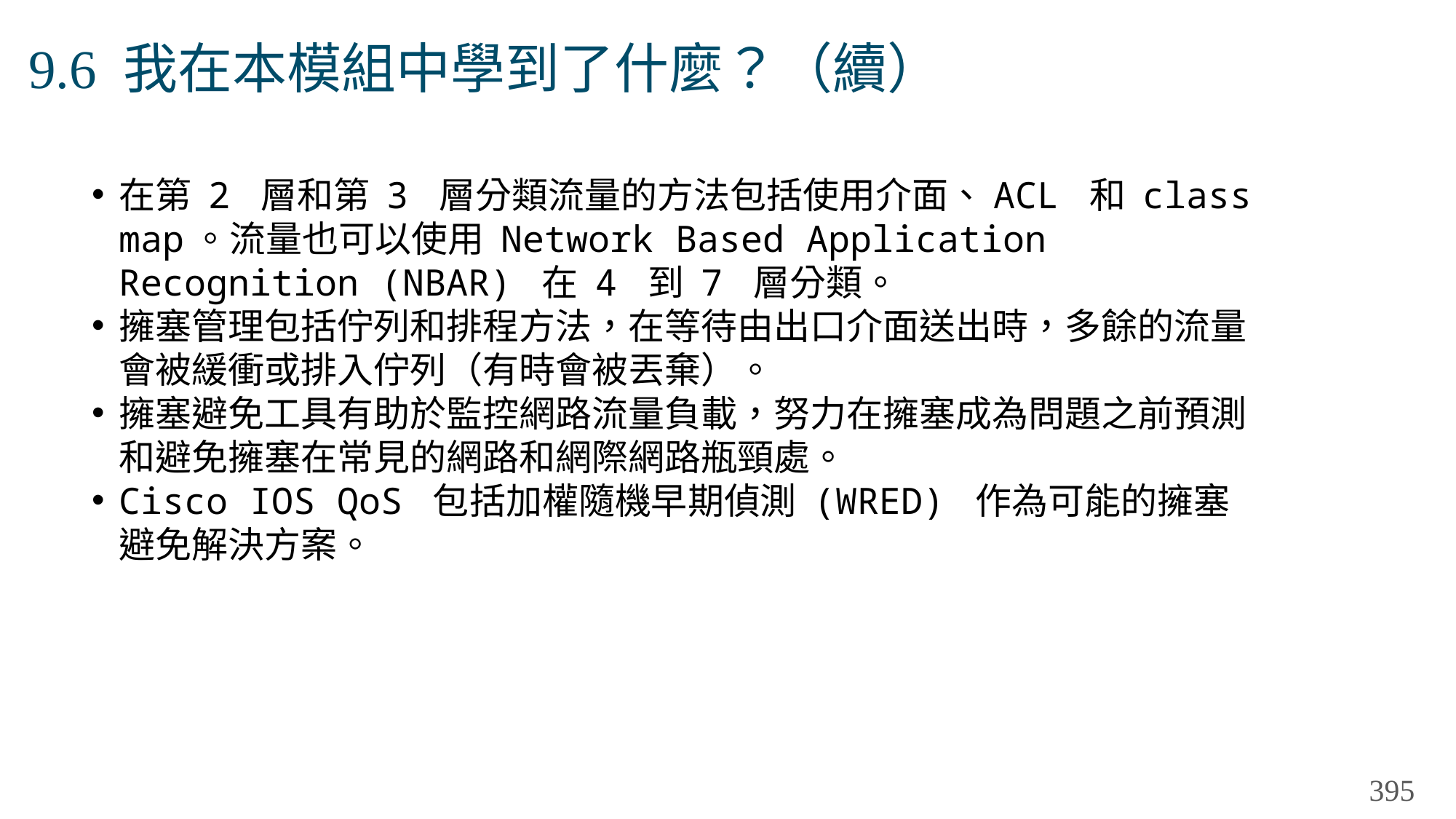

# 9.6 我在本模組中學到了什麼？（續）
在第 2 層和第 3 層分類流量的方法包括使用介面、ACL 和 class map。流量也可以使用 Network Based Application Recognition (NBAR) 在 4 到 7 層分類。
擁塞管理包括佇列和排程方法，在等待由出口介面送出時，多餘的流量會被緩衝或排入佇列（有時會被丟棄）。
擁塞避免工具有助於監控網路流量負載，努力在擁塞成為問題之前預測和避免擁塞在常見的網路和網際網路瓶頸處。
Cisco IOS QoS 包括加權隨機早期偵測 (WRED) 作為可能的擁塞避免解決方案。
395